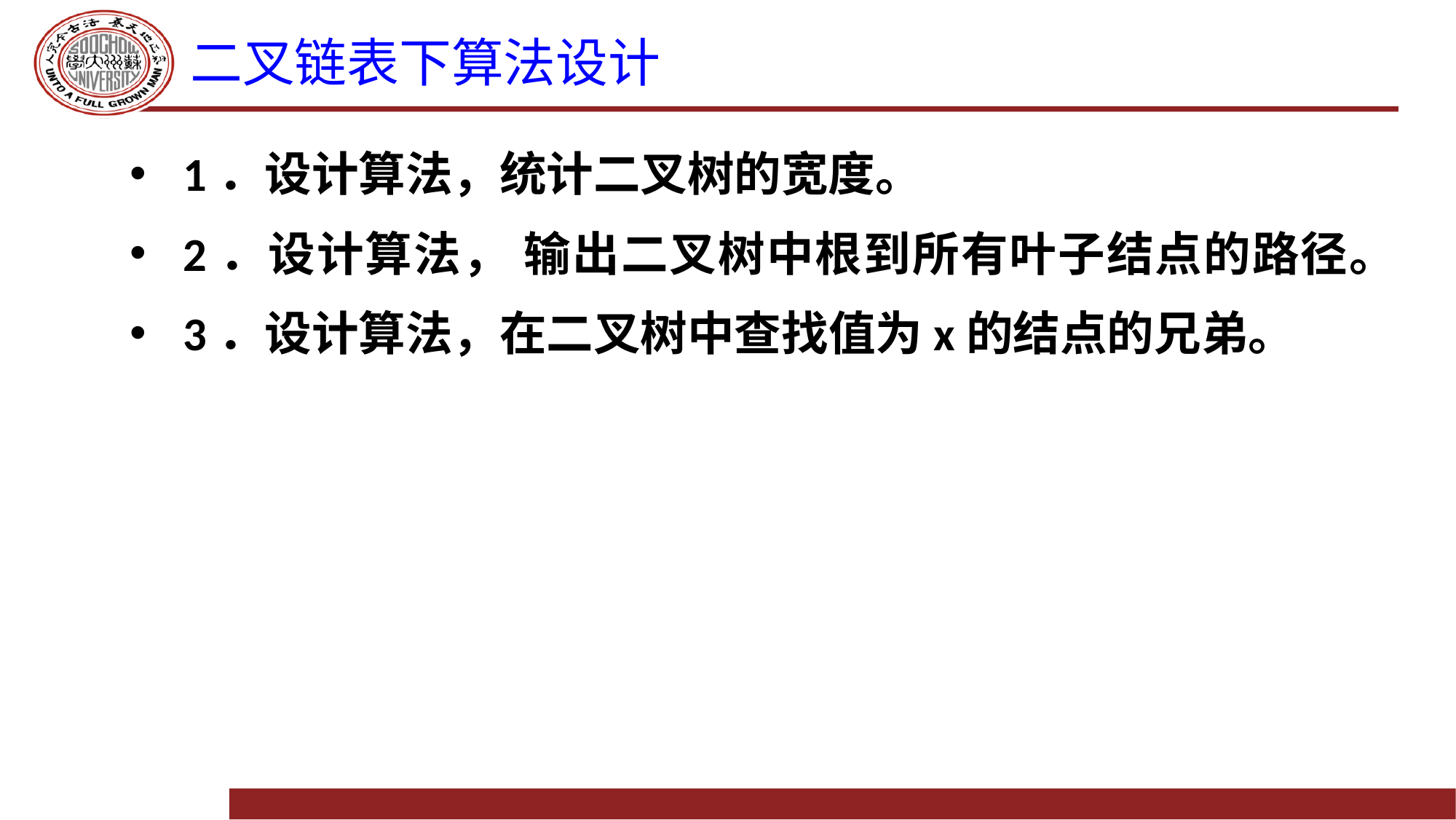

# 二叉链表下算法设计
1．设计算法，统计二叉树的宽度。
2．设计算法， 输出二叉树中根到所有叶子结点的路径。
3．设计算法，在二叉树中查找值为x的结点的兄弟。